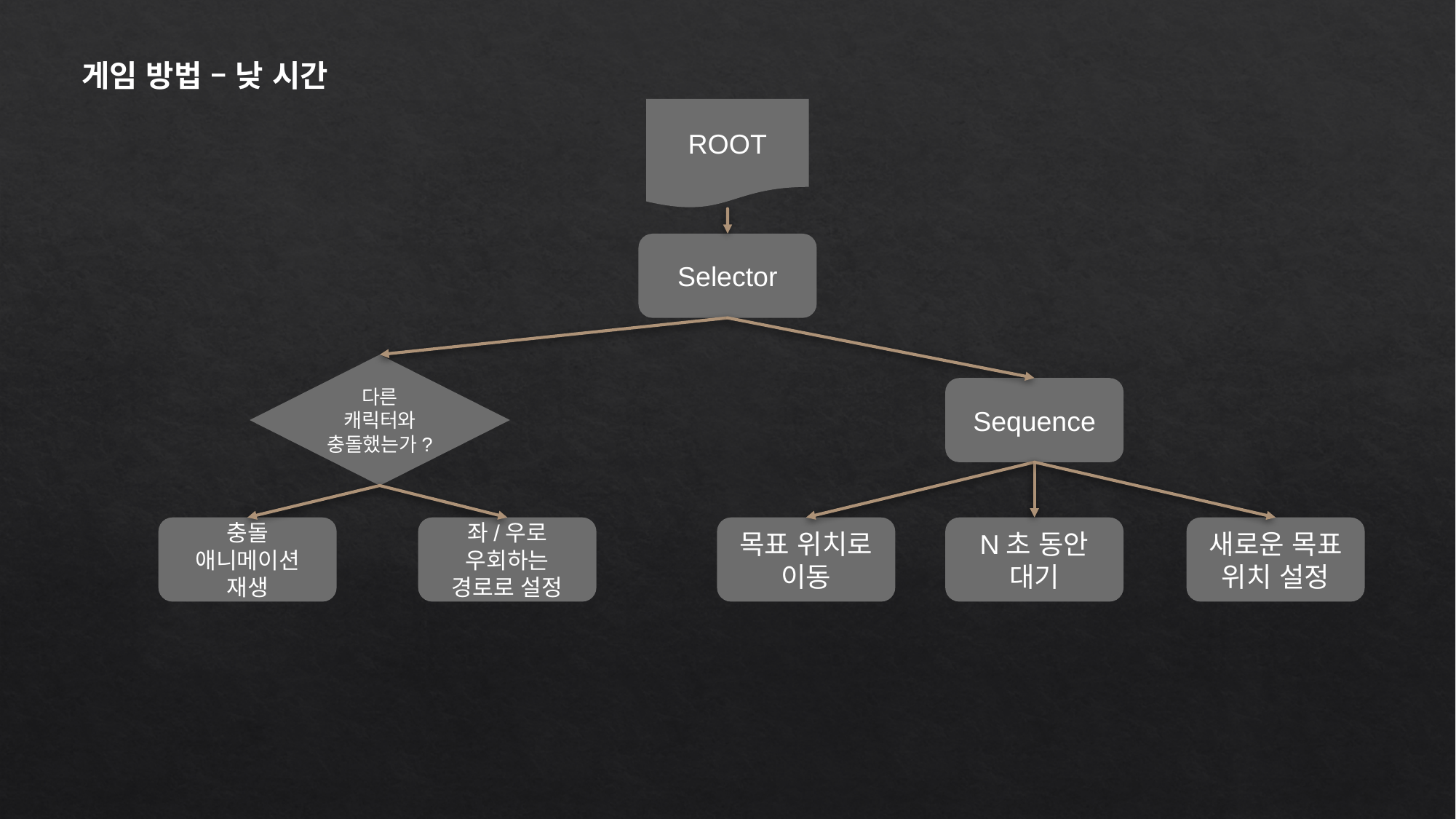

게임 방법 – 낮 시간
ROOT
Selector
다른 캐릭터와 충돌했는가?
Sequence
충돌 애니메이션 재생
좌/우로 우회하는 경로로 설정
목표 위치로 이동
N초 동안 대기
새로운 목표 위치 설정